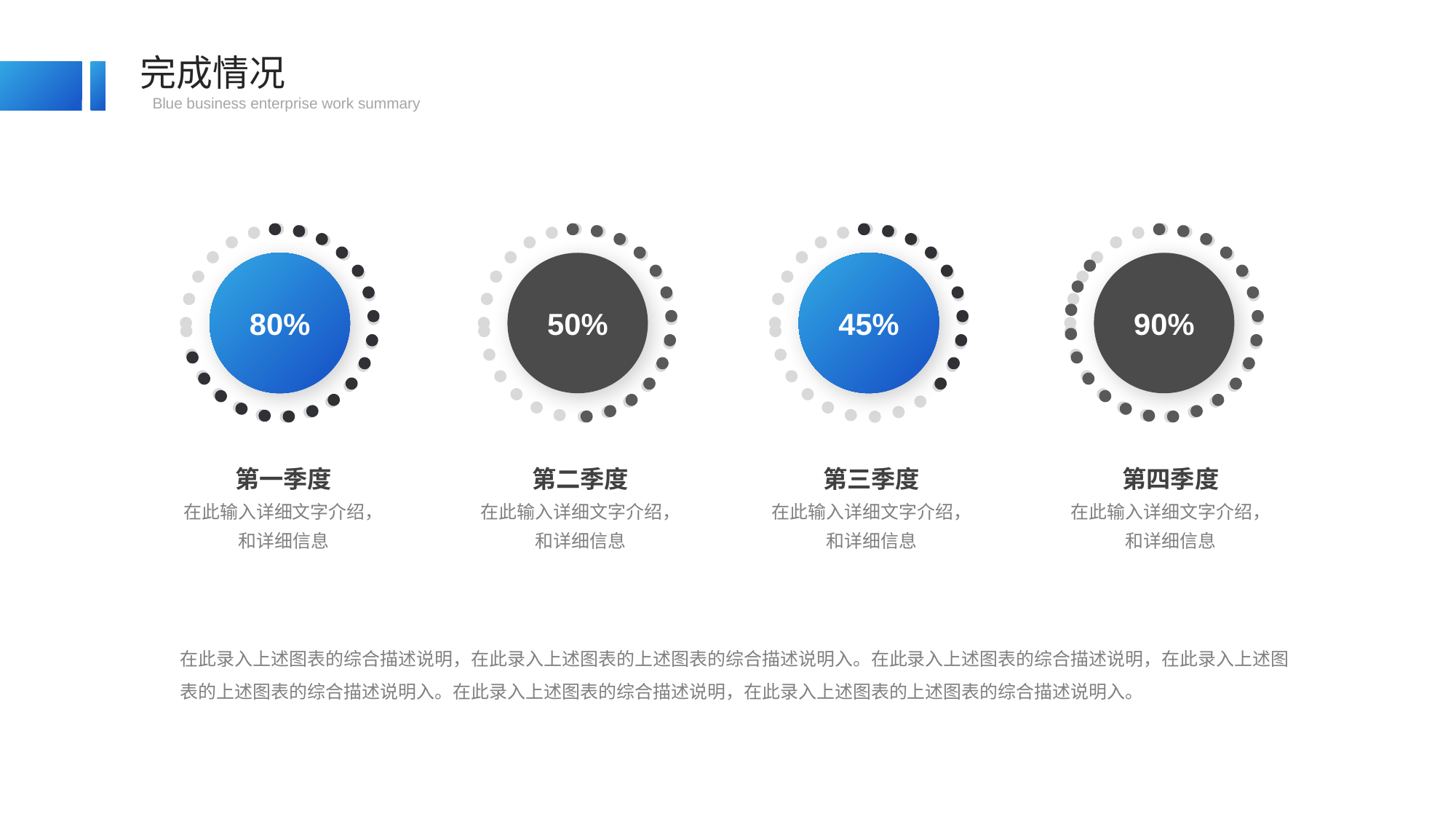

完成情况
Blue business enterprise work summary

80%
50%
45%
90%
第一季度
在此输入详细文字介绍，
和详细信息
第二季度
在此输入详细文字介绍，
和详细信息
第三季度
在此输入详细文字介绍，
和详细信息
第四季度
在此输入详细文字介绍，
和详细信息
在此录入上述图表的综合描述说明，在此录入上述图表的上述图表的综合描述说明入。在此录入上述图表的综合描述说明，在此录入上述图表的上述图表的综合描述说明入。在此录入上述图表的综合描述说明，在此录入上述图表的上述图表的综合描述说明入。
延时符